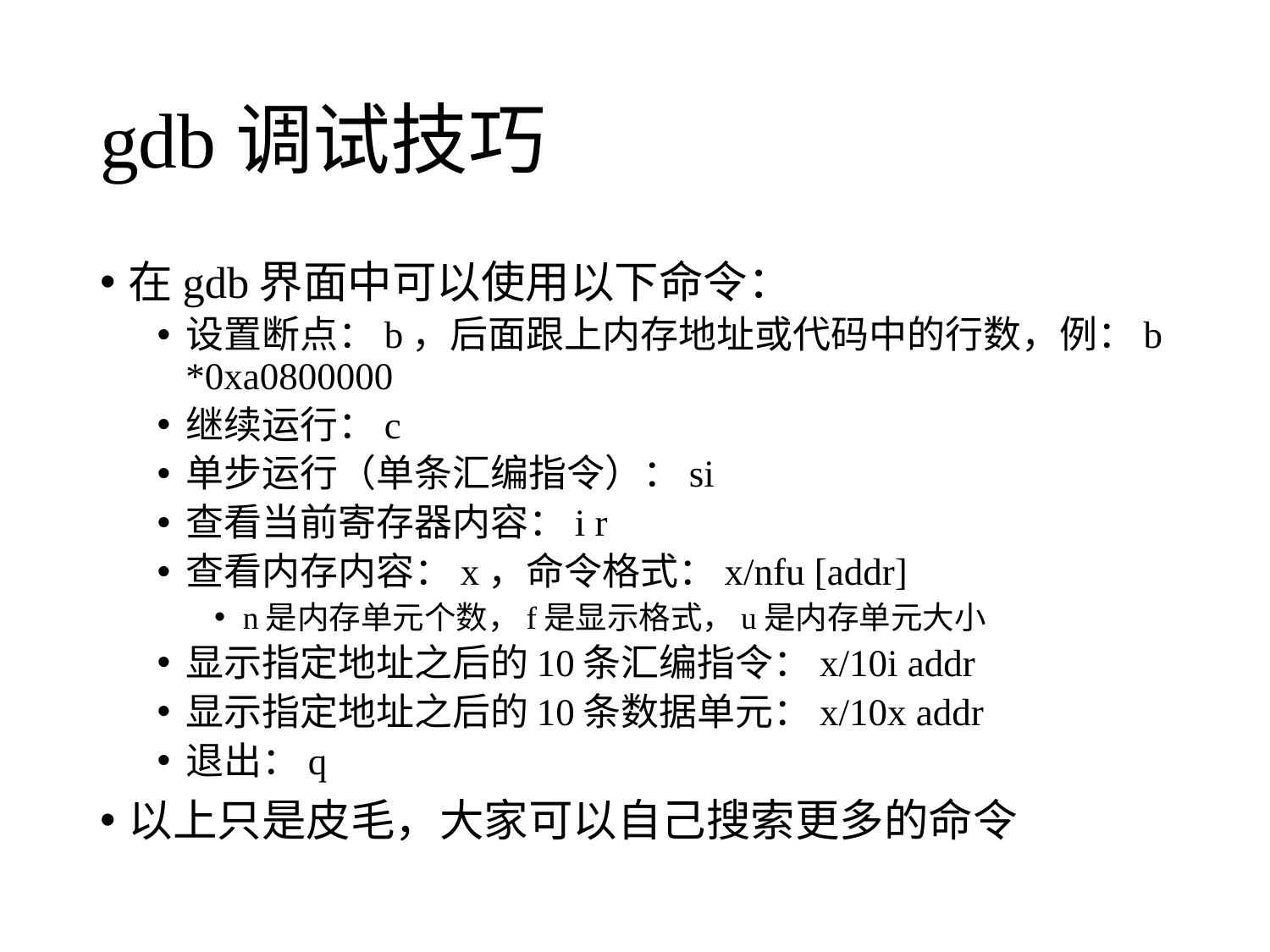

# gdb调试技巧
在gdb界面中可以使用以下命令：
设置断点：b，后面跟上内存地址或代码中的行数，例：b *0xa0800000
继续运行：c
单步运行（单条汇编指令）：si
查看当前寄存器内容：i r
查看内存内容：x，命令格式：x/nfu [addr]
n是内存单元个数，f是显示格式，u是内存单元大小
显示指定地址之后的10条汇编指令：x/10i addr
显示指定地址之后的10条数据单元：x/10x addr
退出：q
以上只是皮毛，大家可以自己搜索更多的命令